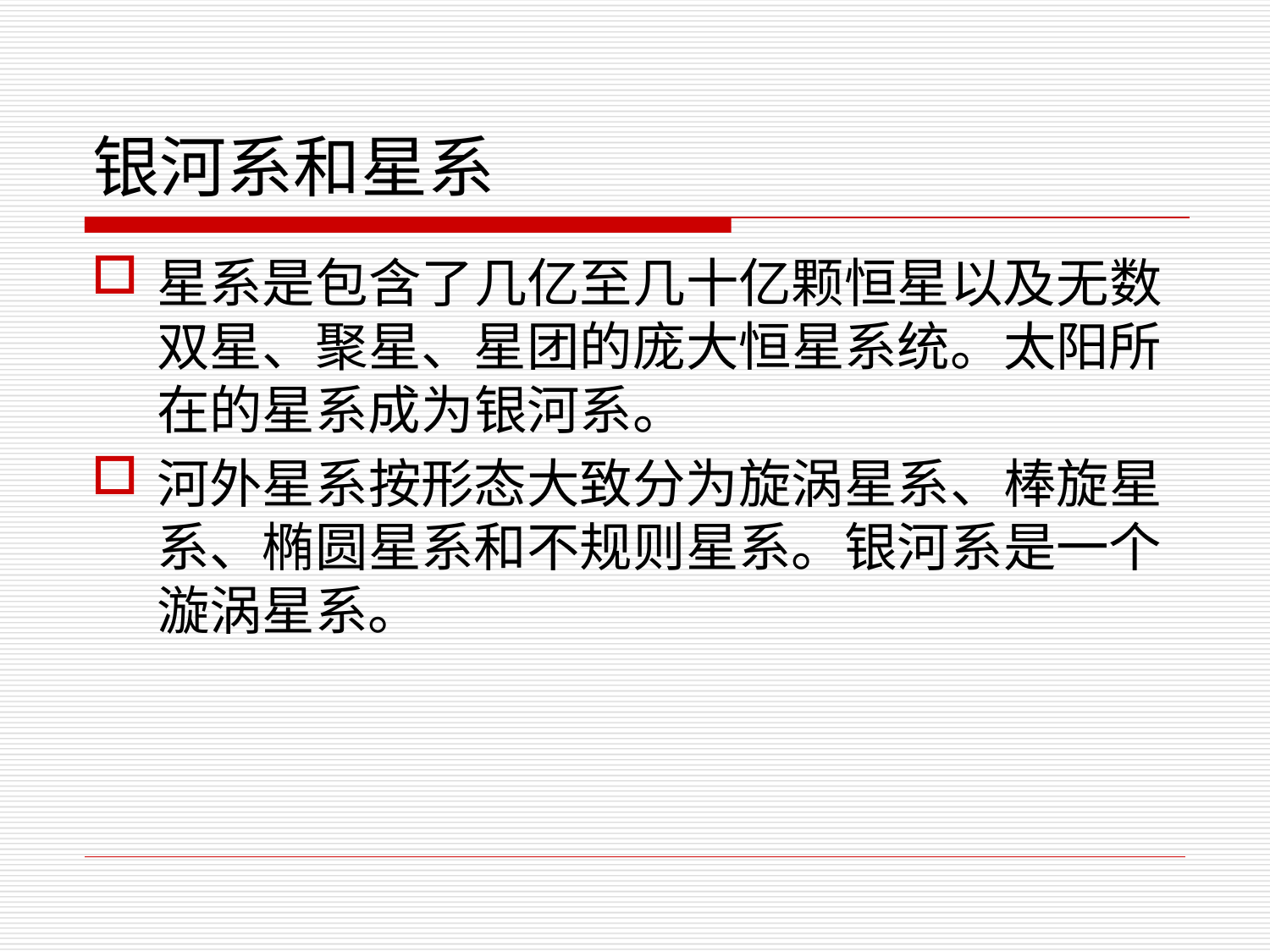

# 银河系和星系
星系是包含了几亿至几十亿颗恒星以及无数双星、聚星、星团的庞大恒星系统。太阳所在的星系成为银河系。
河外星系按形态大致分为旋涡星系、棒旋星系、椭圆星系和不规则星系。银河系是一个漩涡星系。